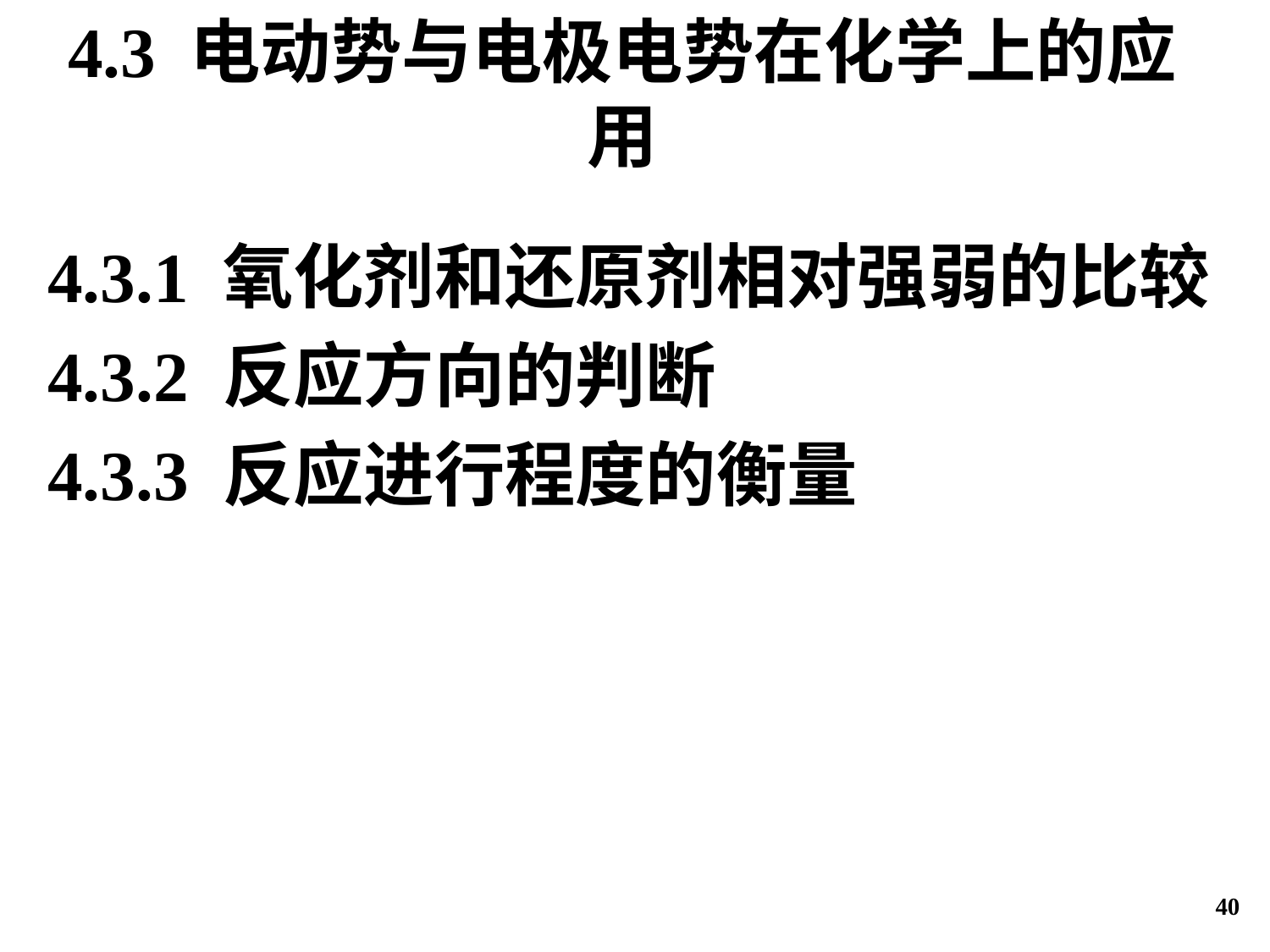

# 4.3 电动势与电极电势在化学上的应用
4.3.1 氧化剂和还原剂相对强弱的比较
4.3.2 反应方向的判断
4.3.3 反应进行程度的衡量